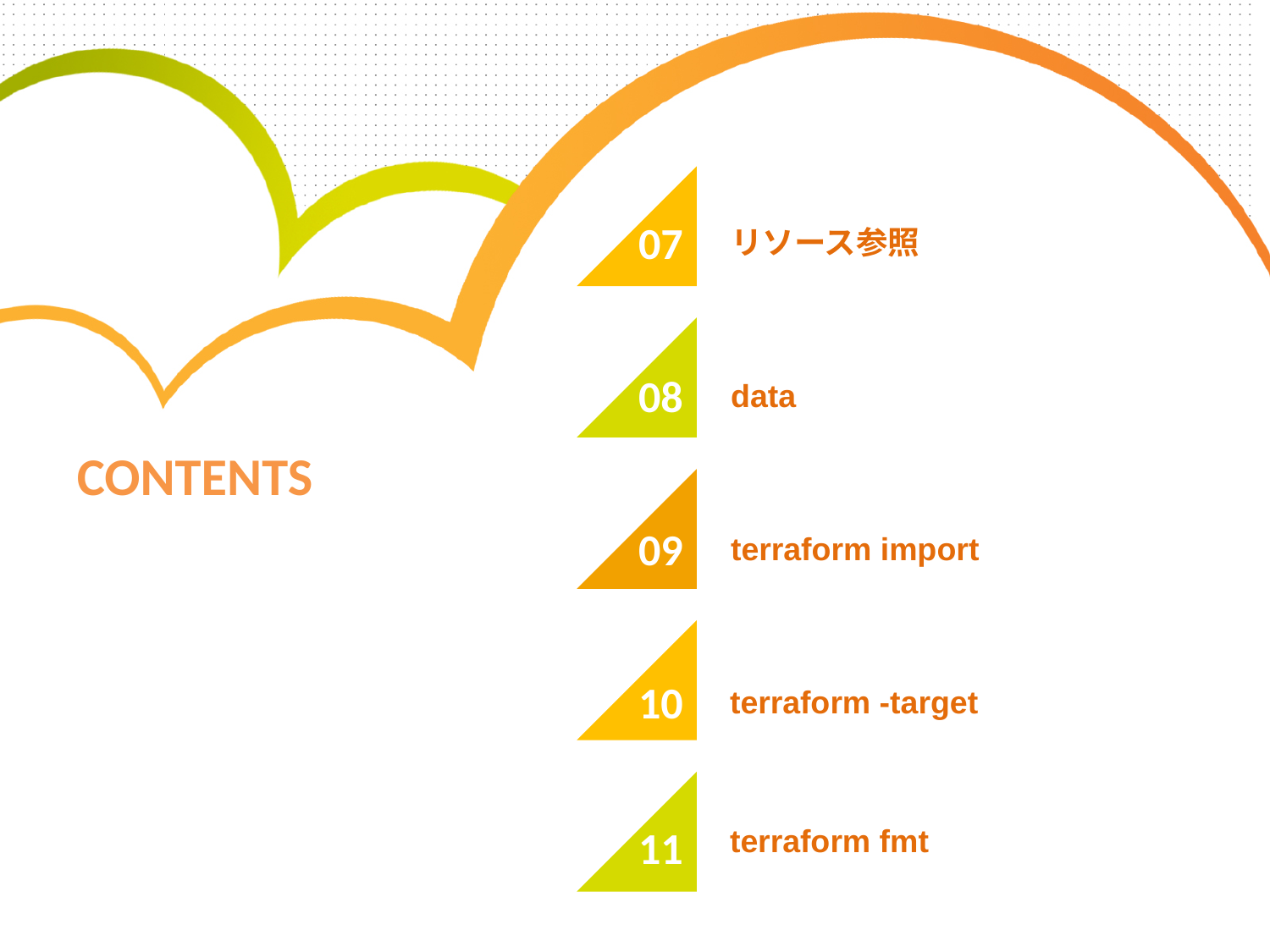

07
リソース参照

08
data
CONTENTS

09
terraform import

10
terraform -target

11
terraform fmt